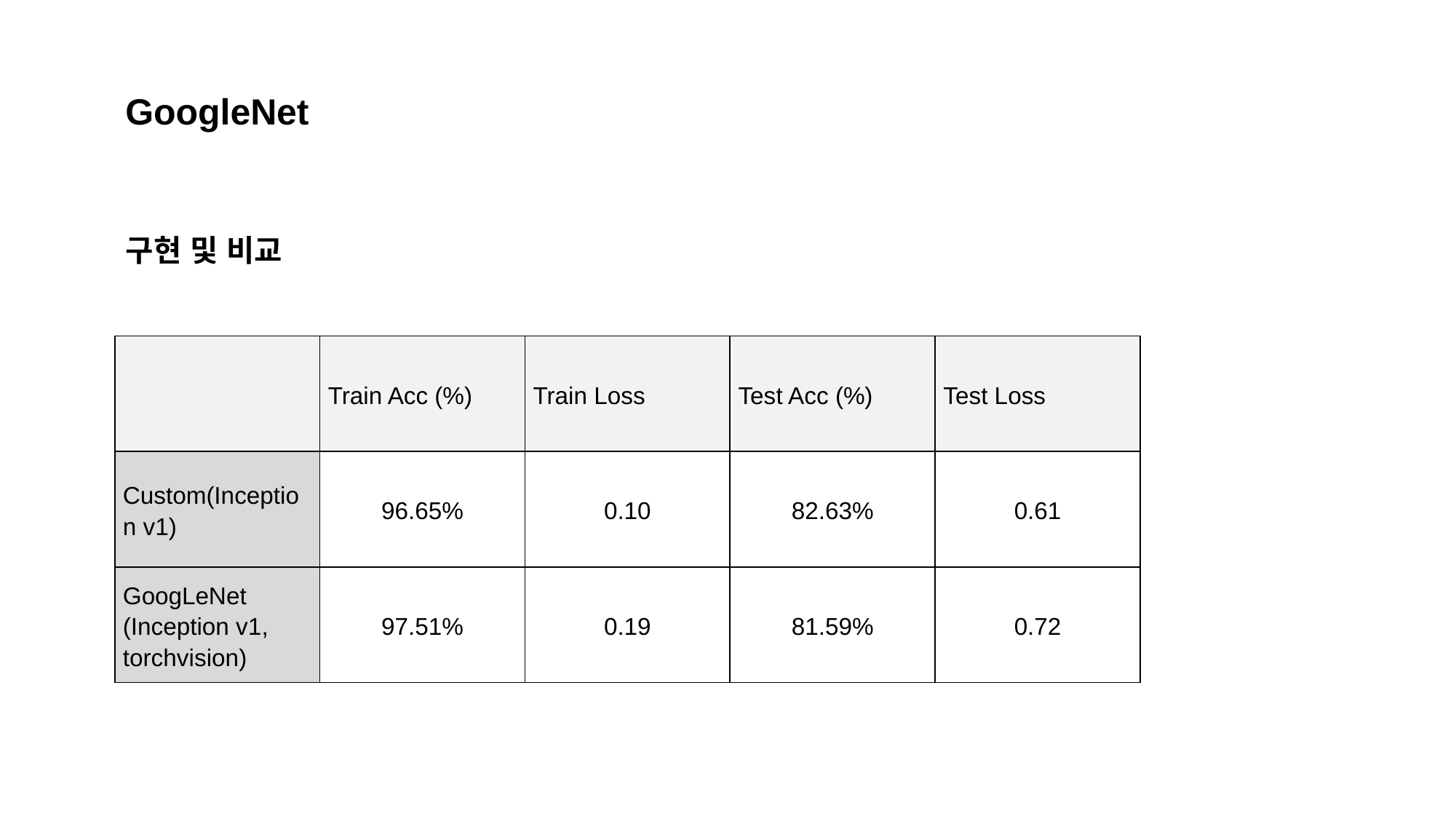

GoogleNet
구현 및 비교

|  | Train Acc (%) | Train Loss | Test Acc (%) | Test Loss |
| --- | --- | --- | --- | --- |
| Custom(Inception v1) | 96.65% | 0.10 | 82.63% | 0.61 |
| GoogLeNet (Inception v1, torchvision) | 97.51% | 0.19 | 81.59% | 0.72 |